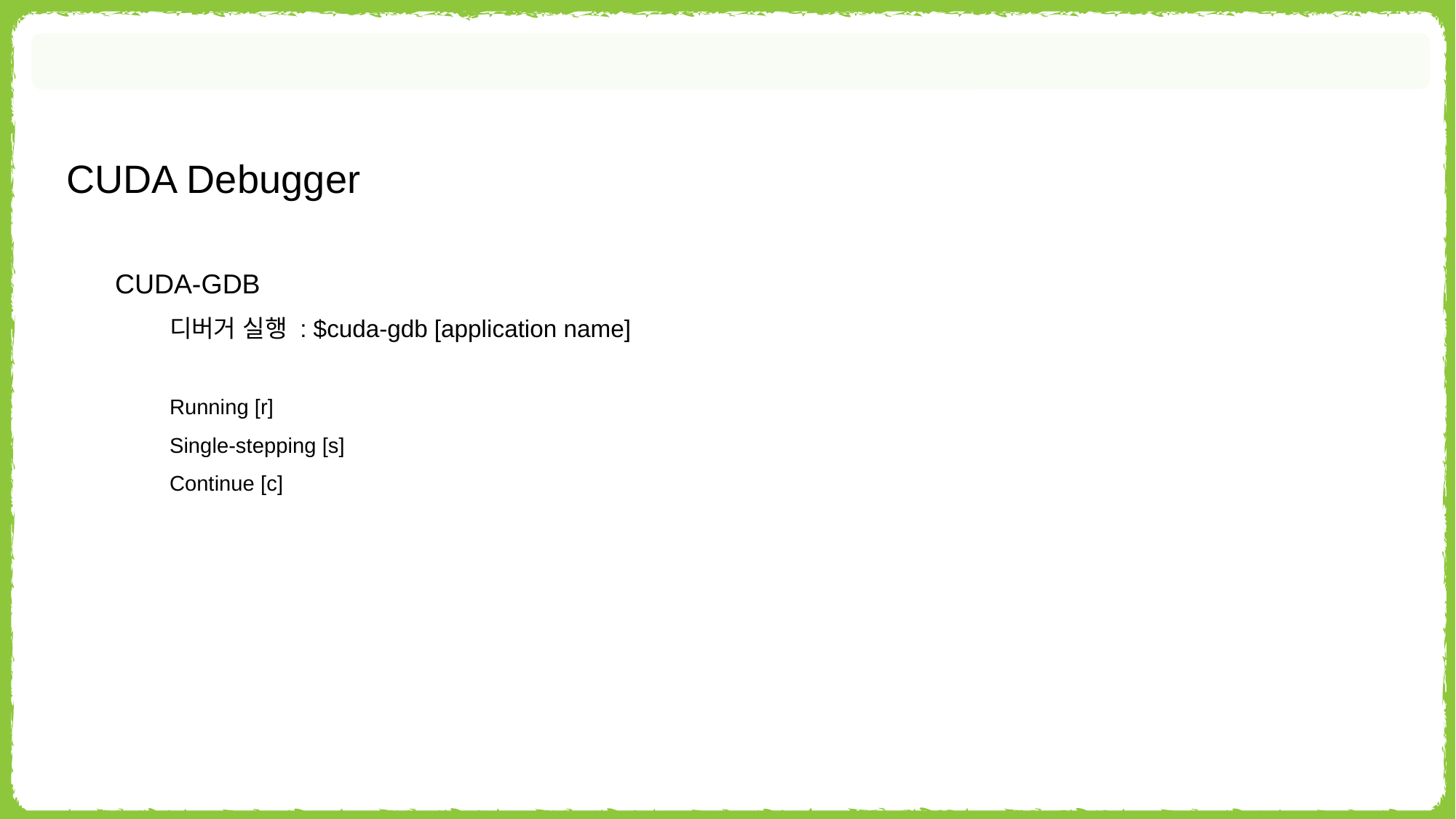

CUDA Debugger
CUDA-GDB
디버거 실행 : $cuda-gdb [application name]

Running [r]
Single-stepping [s]
Continue [c]